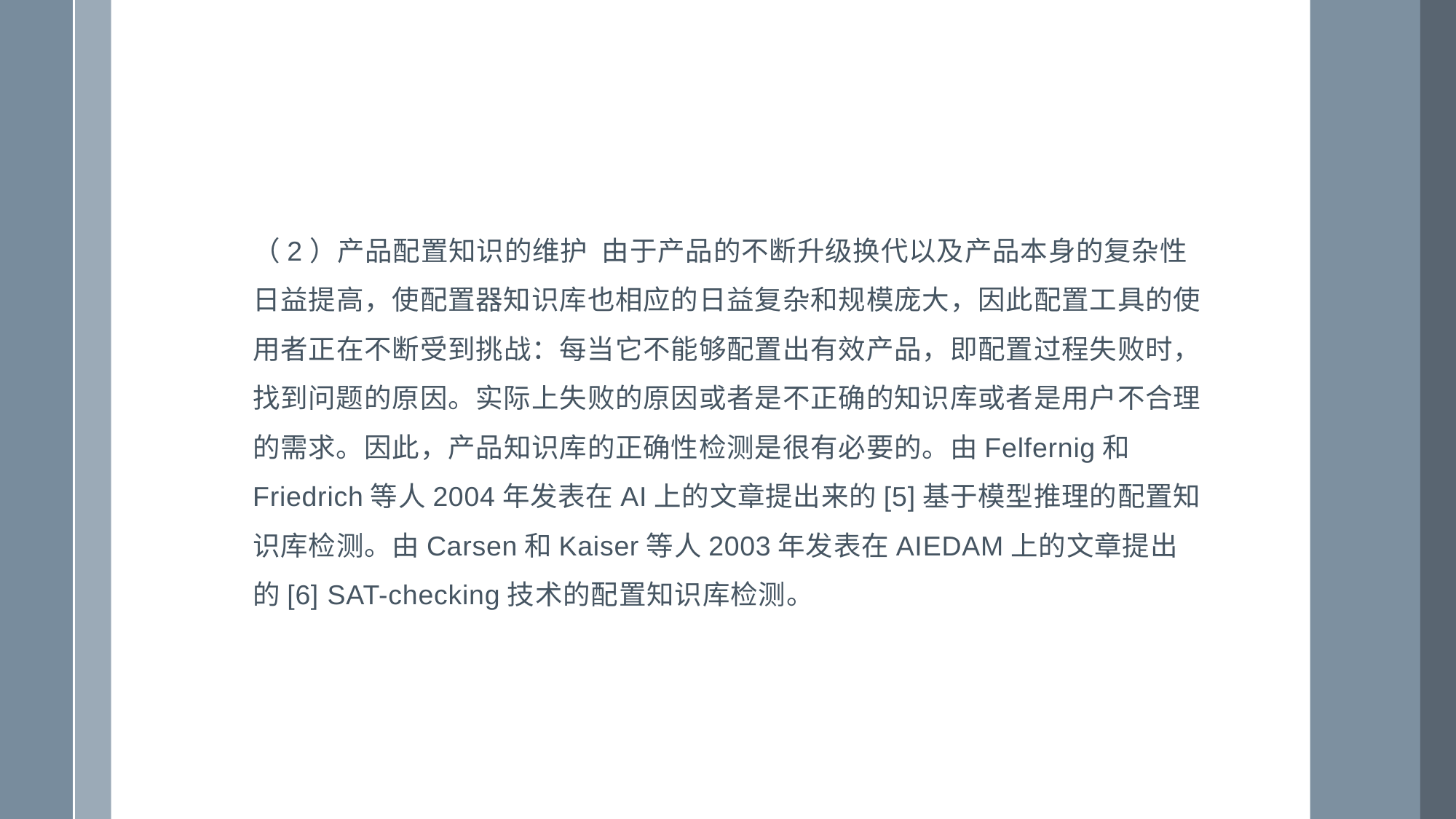

（2）产品配置知识的维护  由于产品的不断升级换代以及产品本身的复杂性日益提高，使配置器知识库也相应的日益复杂和规模庞大，因此配置工具的使用者正在不断受到挑战：每当它不能够配置出有效产品，即配置过程失败时，找到问题的原因。实际上失败的原因或者是不正确的知识库或者是用户不合理的需求。因此，产品知识库的正确性检测是很有必要的。由Felfernig和Friedrich等人2004年发表在AI上的文章提出来的[5]基于模型推理的配置知识库检测。由Carsen和Kaiser等人2003年发表在AIEDAM上的文章提出的[6] SAT-checking技术的配置知识库检测。